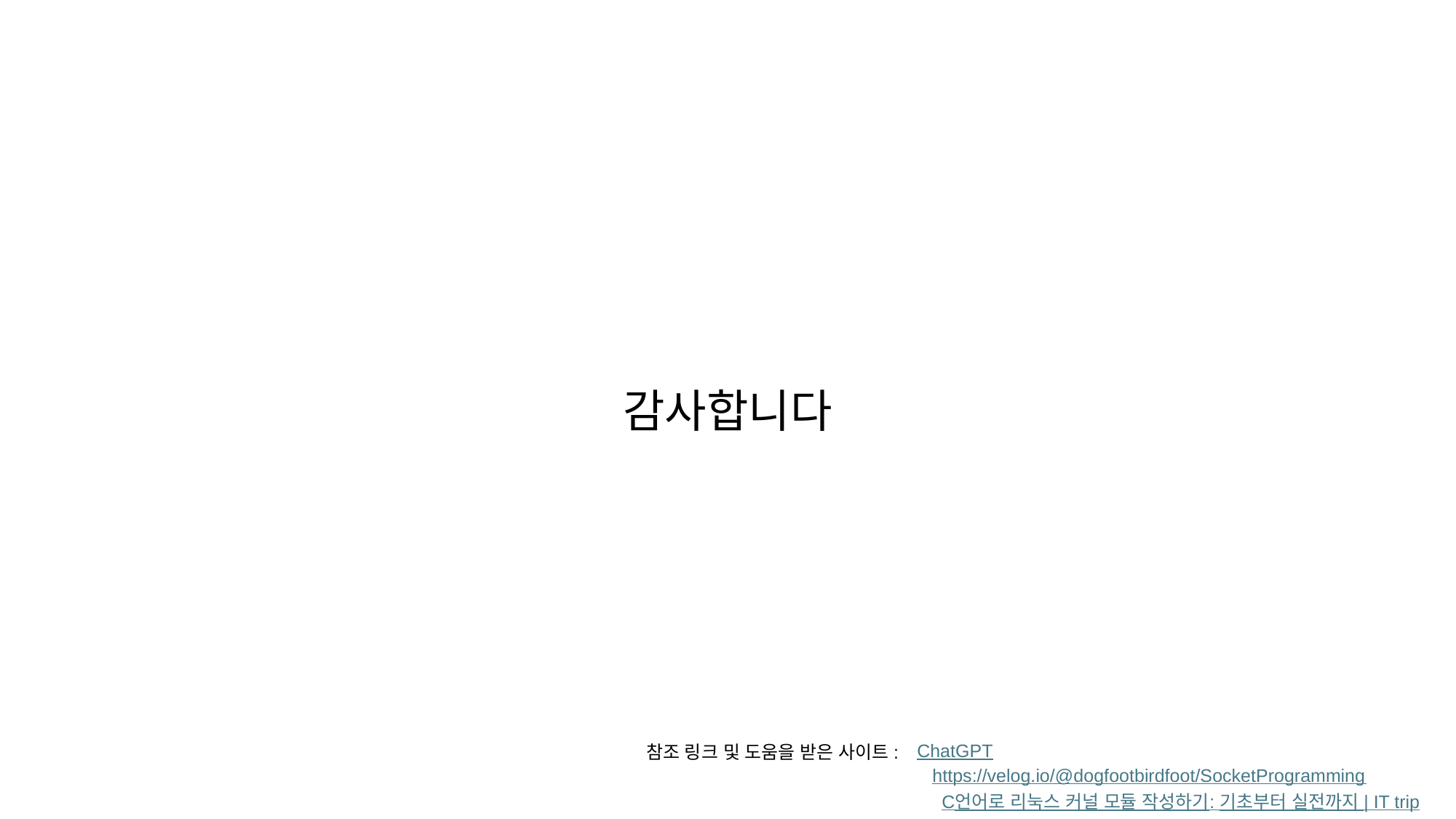

감사합니다
ChatGPT
참조 링크 및 도움을 받은 사이트:
https://velog.io/@dogfootbirdfoot/SocketProgramming
C언어로 리눅스 커널 모듈 작성하기: 기초부터 실전까지 | IT trip